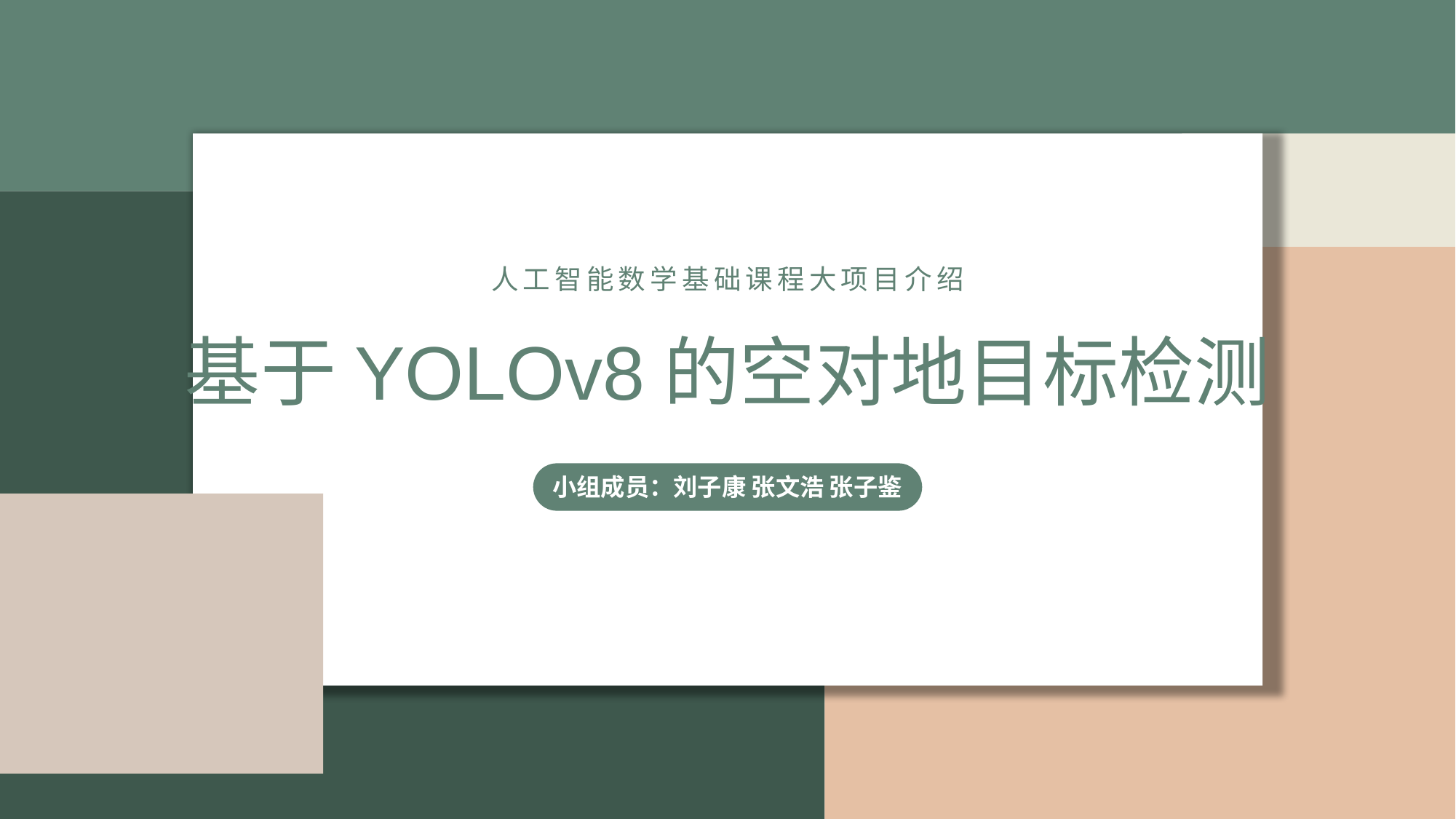

人工智能数学基础课程大项目介绍

基于YOLOv8的空对地目标检测

小组成员：刘子康 张文浩 张子鉴